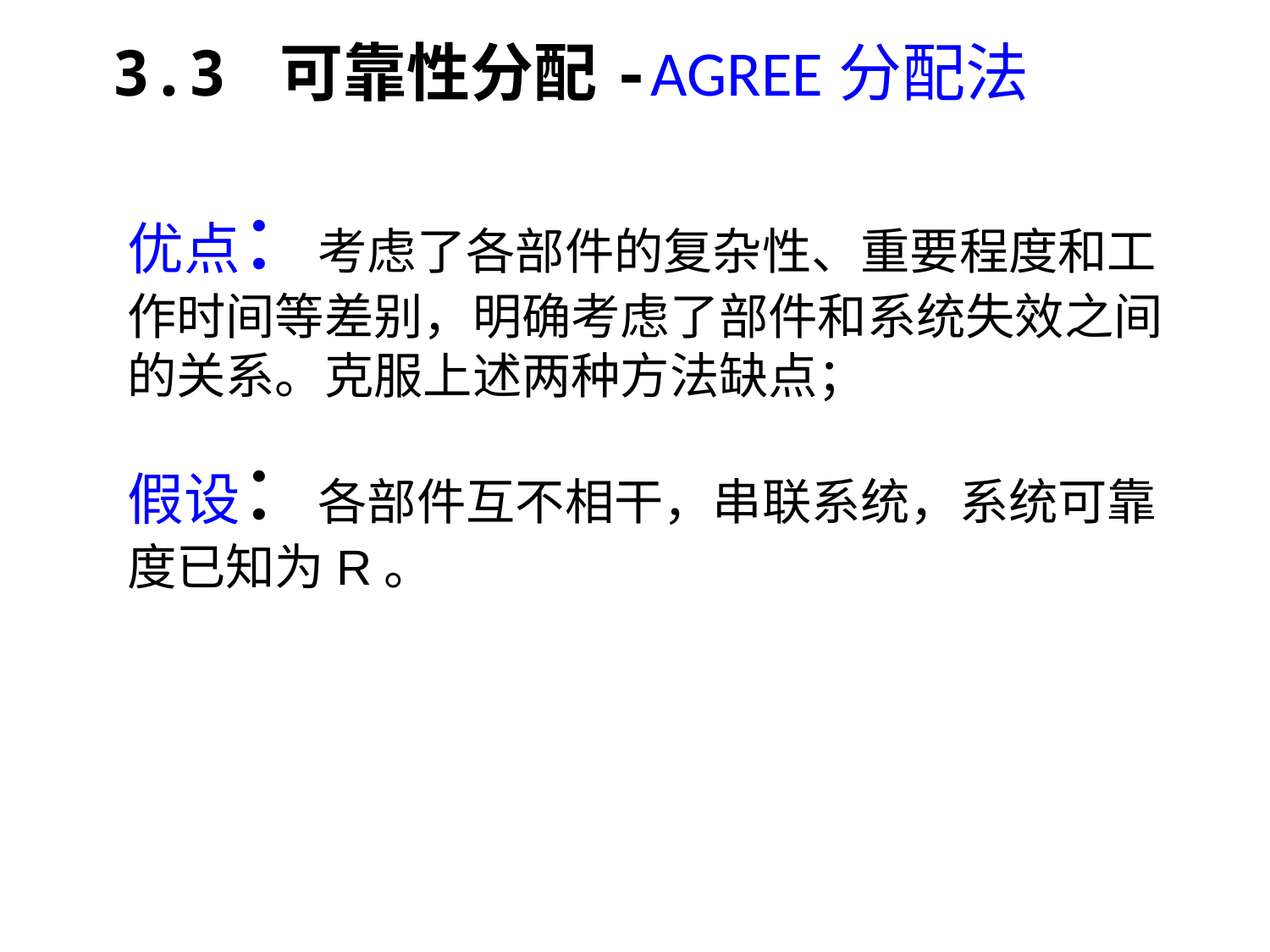

3.3 可靠性分配-AGREE分配法
优点：考虑了各部件的复杂性、重要程度和工作时间等差别，明确考虑了部件和系统失效之间的关系。克服上述两种方法缺点；
假设：各部件互不相干，串联系统，系统可靠度已知为R。